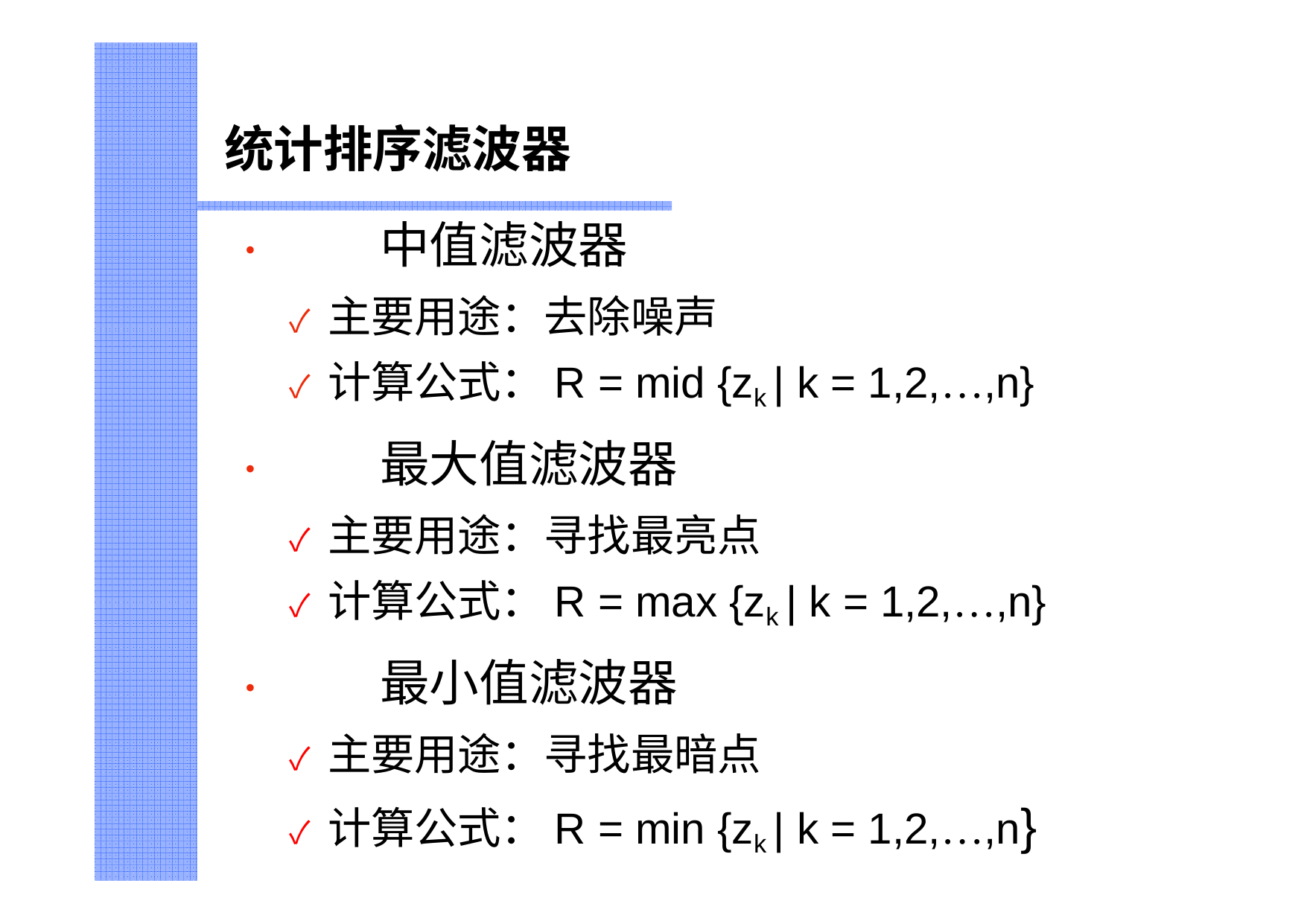

# 统计排序滤波器
•	中值滤波器
✓ 主要用途：去除噪声
✓ 计算公式：R = mid {zk | k = 1,2,…,n}
•	最大值滤波器
✓ 主要用途：寻找最亮点
✓ 计算公式：R = max {zk | k = 1,2,…,n}
•	最小值滤波器
✓ 主要用途：寻找最暗点
✓ 计算公式：R = min {zk | k = 1,2,…,n}